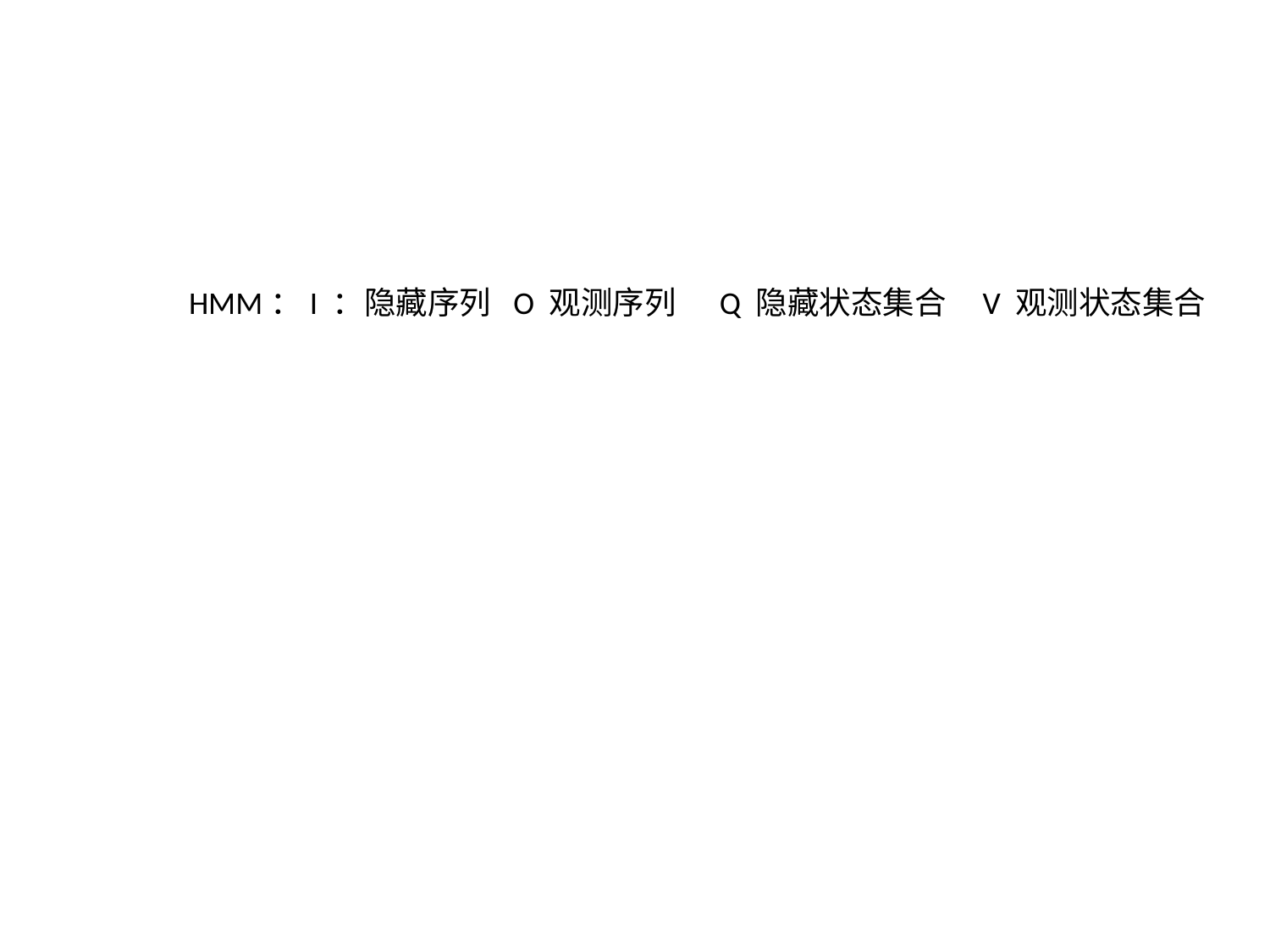

HMM：I ：隐藏序列  O 观测序列     Q 隐藏状态集合    V 观测状态集合